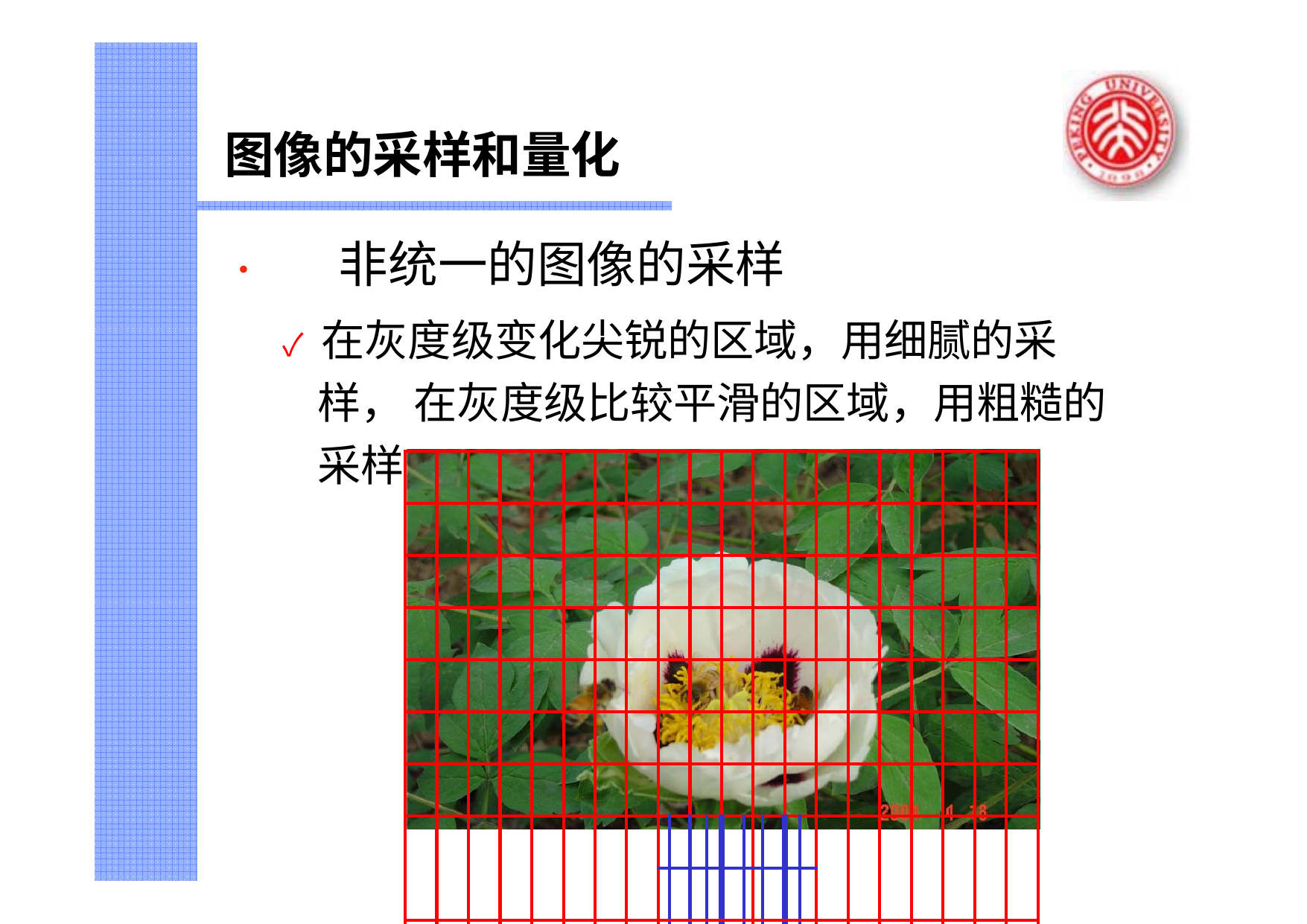

# 图像的采样和量化
•	非统一的图像的采样
✓ 在灰度级变化尖锐的区域，用细腻的采样， 在灰度级比较平滑的区域，用粗糙的采样

|  |  |  |  |  |  |  |  |  |  |  |  |  |  |  |  |  |  |  |  |  |  |  |  |  |
| --- | --- | --- | --- | --- | --- | --- | --- | --- | --- | --- | --- | --- | --- | --- | --- | --- | --- | --- | --- | --- | --- | --- | --- | --- |
|  |  |  |  |  |  |  |  |  |  |  |  |  |  |  |  |  |  |  |  |  |  |  |  |  |
|  |  |  |  |  |  |  |  |  |  |  |  |  |  |  |  |  |  |  |  |  |  |  |  |  |
|  |  |  |  |  |  |  |  |  |  |  |  |  |  |  |  |  |  |  |  |  |  |  |  |  |
|  |  |  |  |  |  |  |  |  |  |  |  |  |  |  |  |  |  |  |  |  |  |  |  |  |
|  |  |  |  |  |  |  |  |  |  |  |  |  |  |  |  |  |  |  |  |  |  |  |  |  |
|  |  |  |  |  |  |  |  |  |  |  |  |  |  |  |  |  |  |  |  |  |  |  |  |  |
|  |  |  |  |  |  |  |  |  |  |  |  |  |  |  |  |  |  |  |  |  |  |  |  |  |
|  |  |  |  |  |  |  |  |  |  |  |  |  |  |  |  |  |  |  |  |  |  |  |  |  |
|  |  |  |  |  |  |  |  |  |  |  |  |  |  |  |  |  |  |  |  |  |  |  |  |  |
|  |  |  |  |  |  |  |  |  |  |  |  |  |  |  |  |  |  |  |  |  |  |  |  |  |
|  |  |  |  |  |  |  |  |  |  |  |  |  |  |  |  |  |  |  |  |  |  |  |  |  |
|  |  |  |  |  |  |  |  |  |  |  |  |  |  |  |  |  |  |  |  |  |  |  |  |  |
|  |  |  |  |  |  |  |  |  |  |  |  |  |  |  |  |  |  |  |  |  |  |  |  |  |
|  |  |  |  |  |  |  |  |  |  |  |  |  |  |  |  |  |  |  |  |  |  |  |  |  |
|  |  |  |  |  |  |  |  |  |  |  |  |  |  |  |  |  |  |  |  |  |  |  |  |  |
|  |  |  |  |  |  |  |  |  |  |  |  |  |  |  |  |  |  |  |  |  |  |  |  |  |
|  |  |  |  |  |  |  |  |  |  |  |  |  |  |  |  |  |  |  |  |  |  |  |  |  |